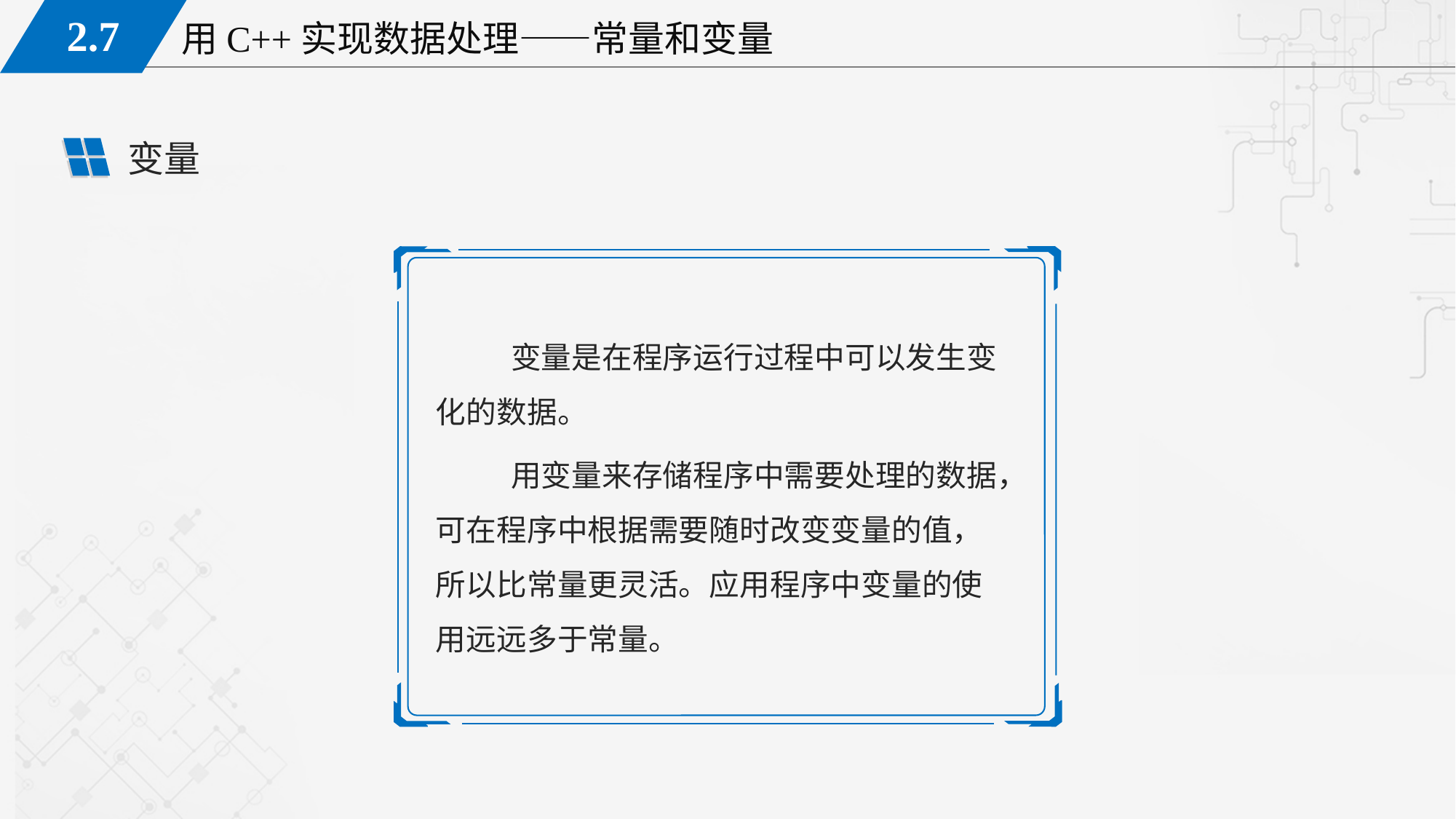

变量

变量是在程序运行过程中可以发生变化的数据。
用变量来存储程序中需要处理的数据，可在程序中根据需要随时改变变量的值，所以比常量更灵活。应用程序中变量的使用远远多于常量。